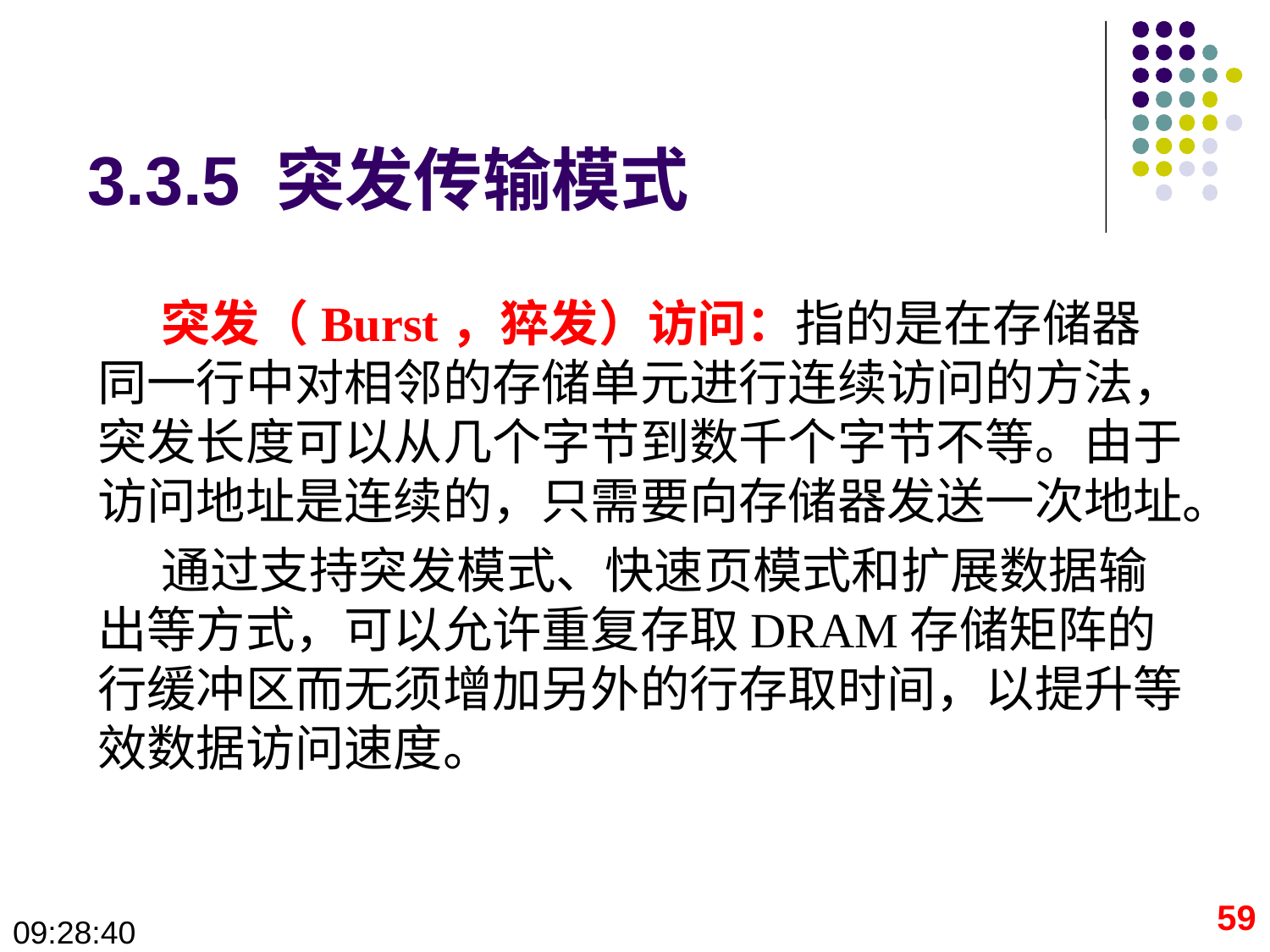

# 3.3.5 突发传输模式
突发（Burst，猝发）访问：指的是在存储器同一行中对相邻的存储单元进行连续访问的方法，突发长度可以从几个字节到数千个字节不等。由于访问地址是连续的，只需要向存储器发送一次地址。
通过支持突发模式、快速页模式和扩展数据输出等方式，可以允许重复存取DRAM存储矩阵的行缓冲区而无须增加另外的行存取时间，以提升等效数据访问速度。
59
09:28:40